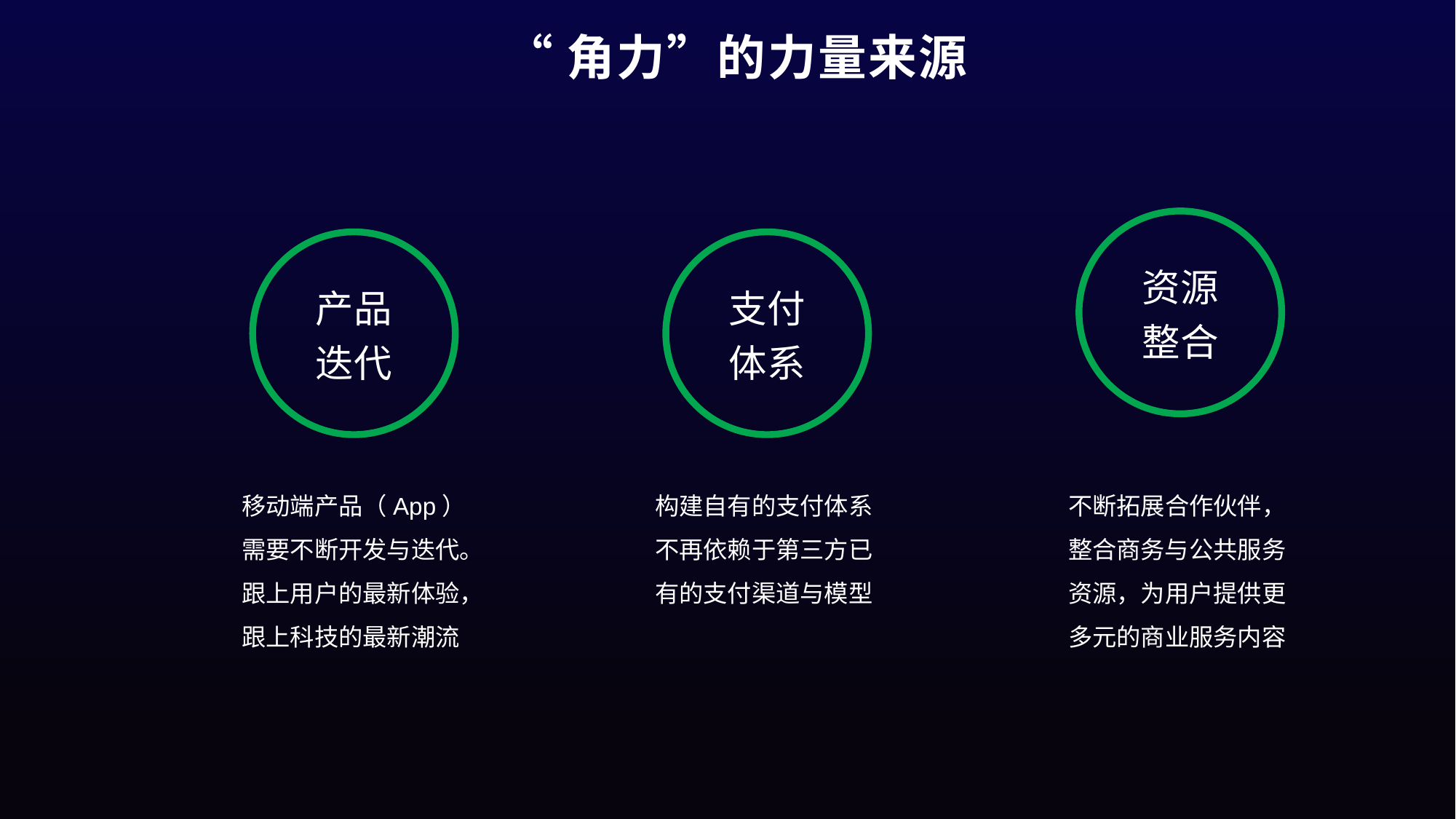

“角力”的力量来源

资源
整合
不断拓展合作伙伴，整合商务与公共服务资源，为用户提供更多元的商业服务内容

产品
迭代
移动端产品（App）需要不断开发与迭代。跟上用户的最新体验，跟上科技的最新潮流

支付
体系
构建自有的支付体系不再依赖于第三方已有的支付渠道与模型